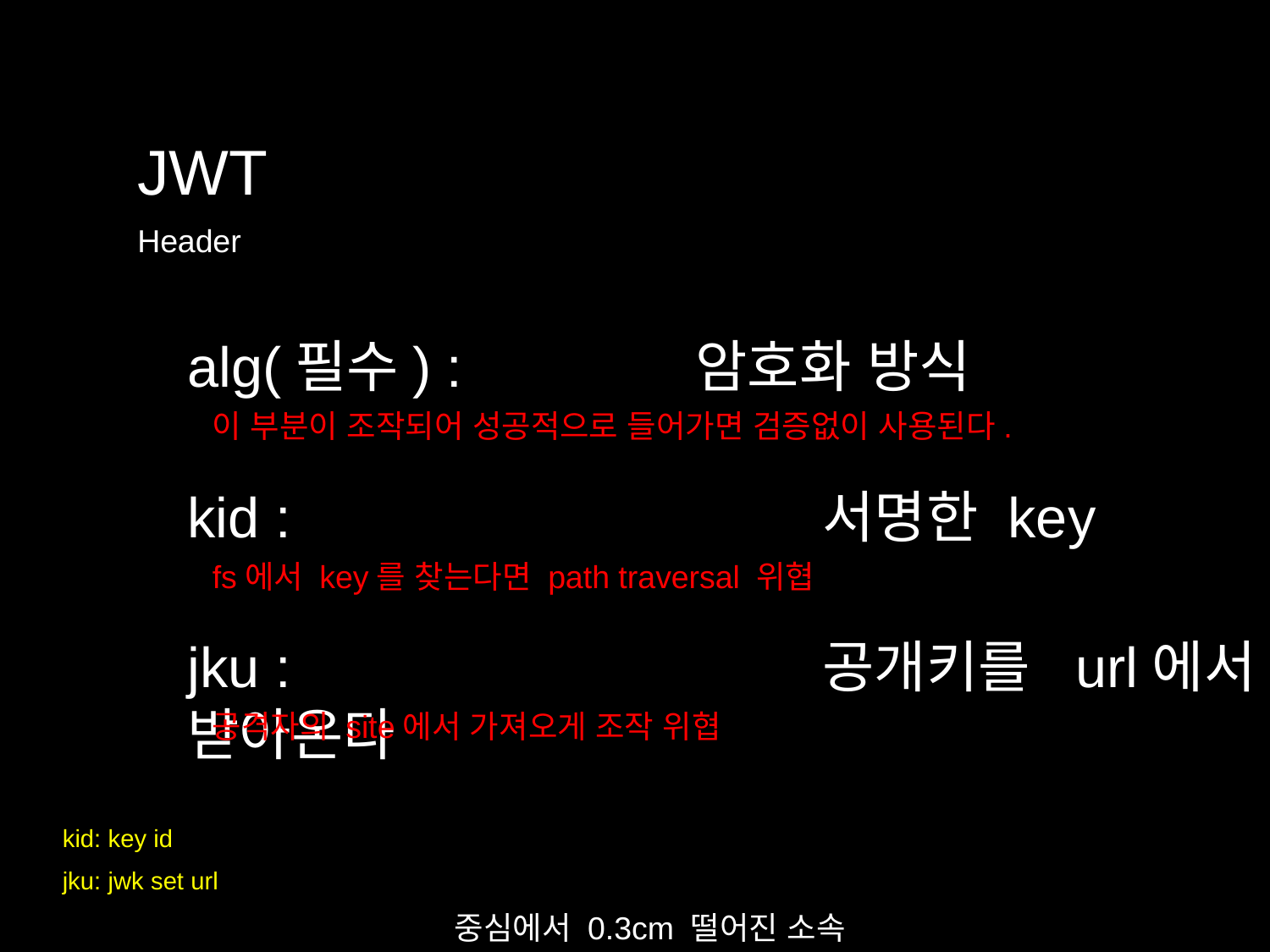

JWT
Header
alg(필수) : 		암호화 방식
이 부분이 조작되어 성공적으로 들어가면 검증없이 사용된다.
kid : 					서명한 key
fs에서 key를 찾는다면 path traversal 위협
jku : 					공개키를  url에서 받아온다
공격자의 site에서 가져오게 조작 위협
kid: key id
jku: jwk set url